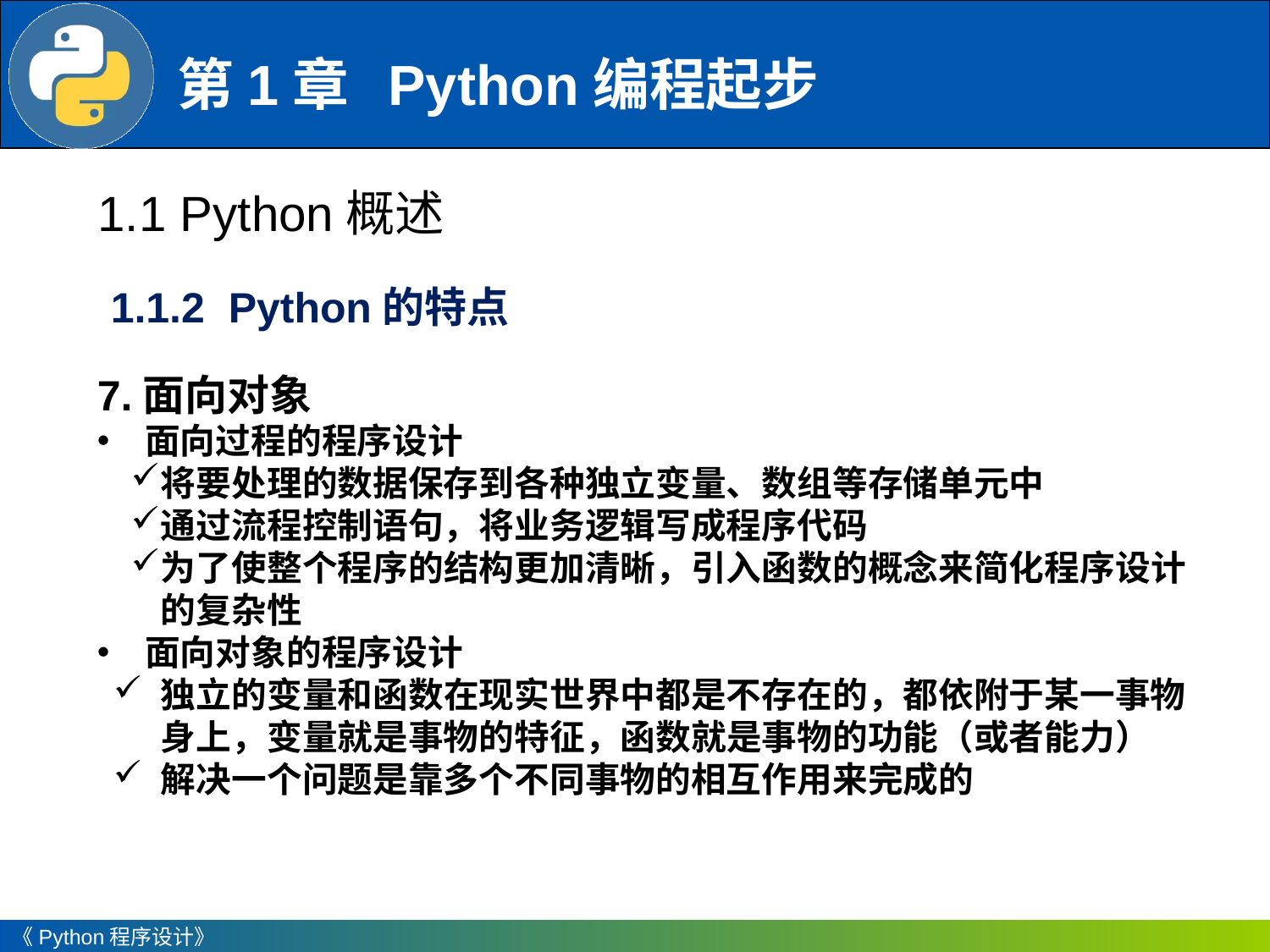

1.1 Python概述
1.1.2  Python的特点

7.面向对象
面向过程的程序设计
将要处理的数据保存到各种独立变量、数组等存储单元中
通过流程控制语句，将业务逻辑写成程序代码
为了使整个程序的结构更加清晰，引入函数的概念来简化程序设计的复杂性
面向对象的程序设计
独立的变量和函数在现实世界中都是不存在的，都依附于某一事物身上，变量就是事物的特征，函数就是事物的功能（或者能力）
解决一个问题是靠多个不同事物的相互作用来完成的